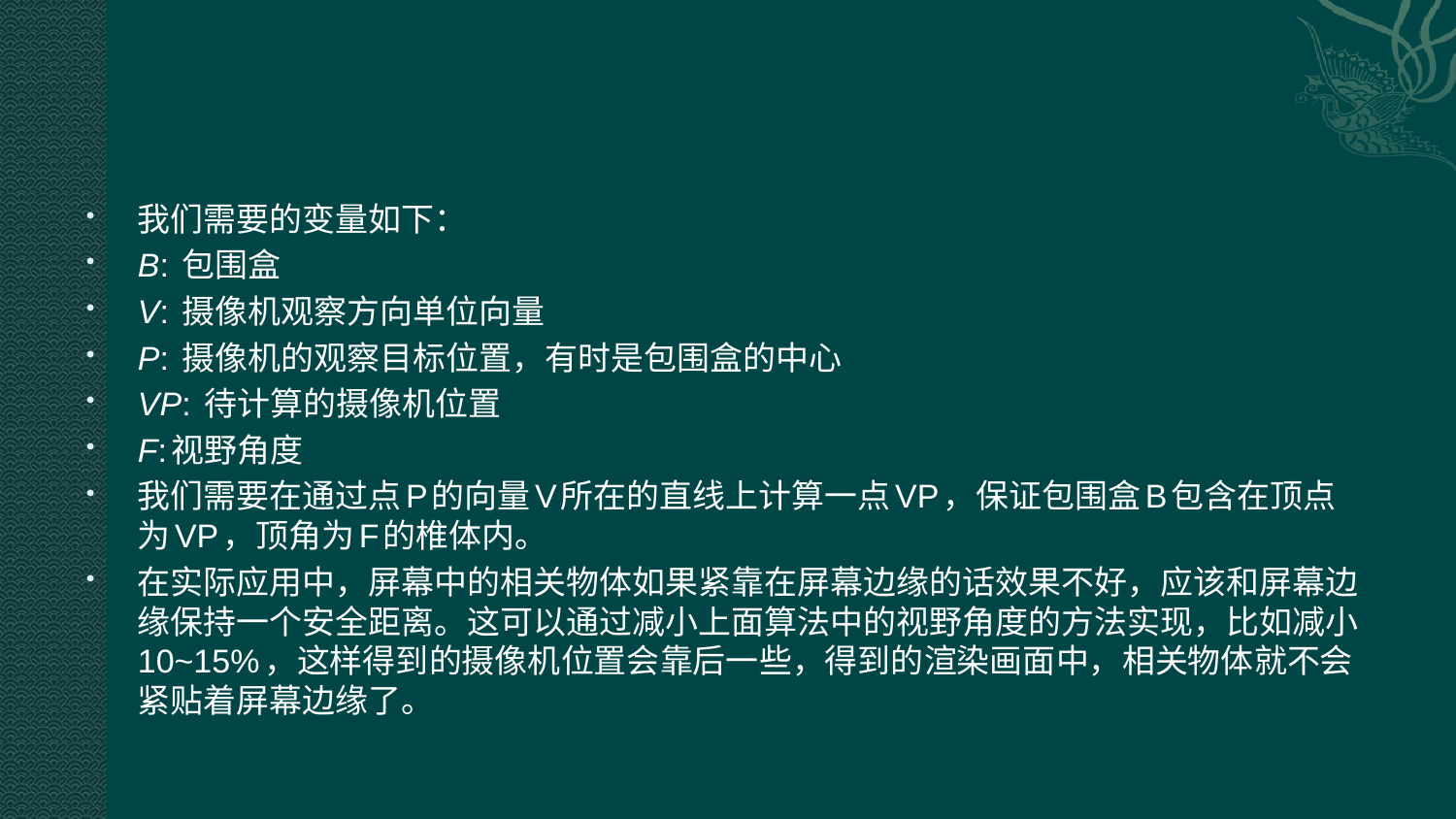

#
我们需要的变量如下：
B: 包围盒
V: 摄像机观察方向单位向量
P: 摄像机的观察目标位置，有时是包围盒的中心
VP: 待计算的摄像机位置
F:视野角度
我们需要在通过点P的向量V所在的直线上计算一点VP，保证包围盒B包含在顶点为VP，顶角为F的椎体内。
在实际应用中，屏幕中的相关物体如果紧靠在屏幕边缘的话效果不好，应该和屏幕边缘保持一个安全距离。这可以通过减小上面算法中的视野角度的方法实现，比如减小10~15%，这样得到的摄像机位置会靠后一些，得到的渲染画面中，相关物体就不会紧贴着屏幕边缘了。